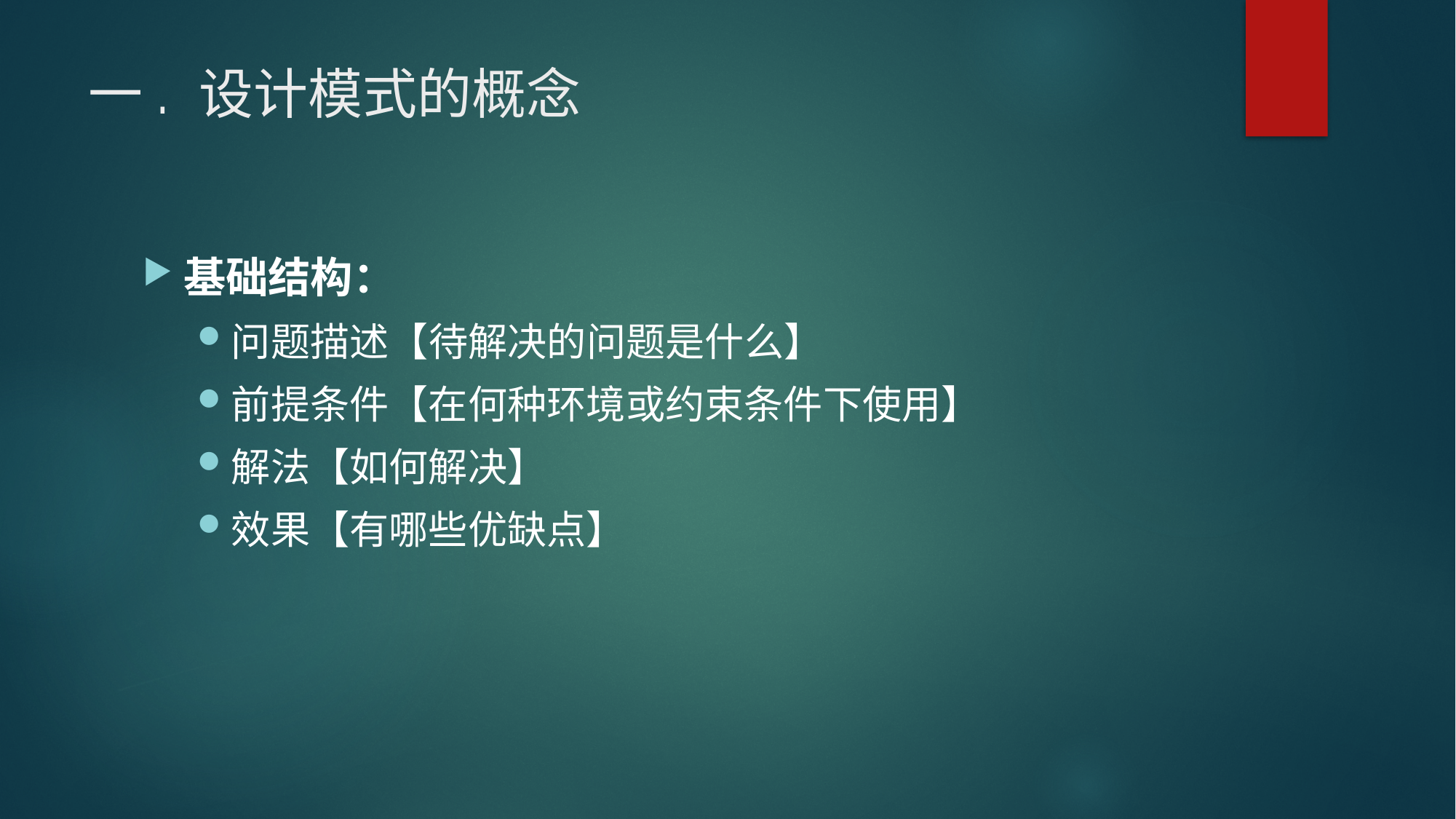

# 一. 设计模式的概念
基础结构：
问题描述【待解决的问题是什么】
前提条件【在何种环境或约束条件下使用】
解法【如何解决】
效果【有哪些优缺点】